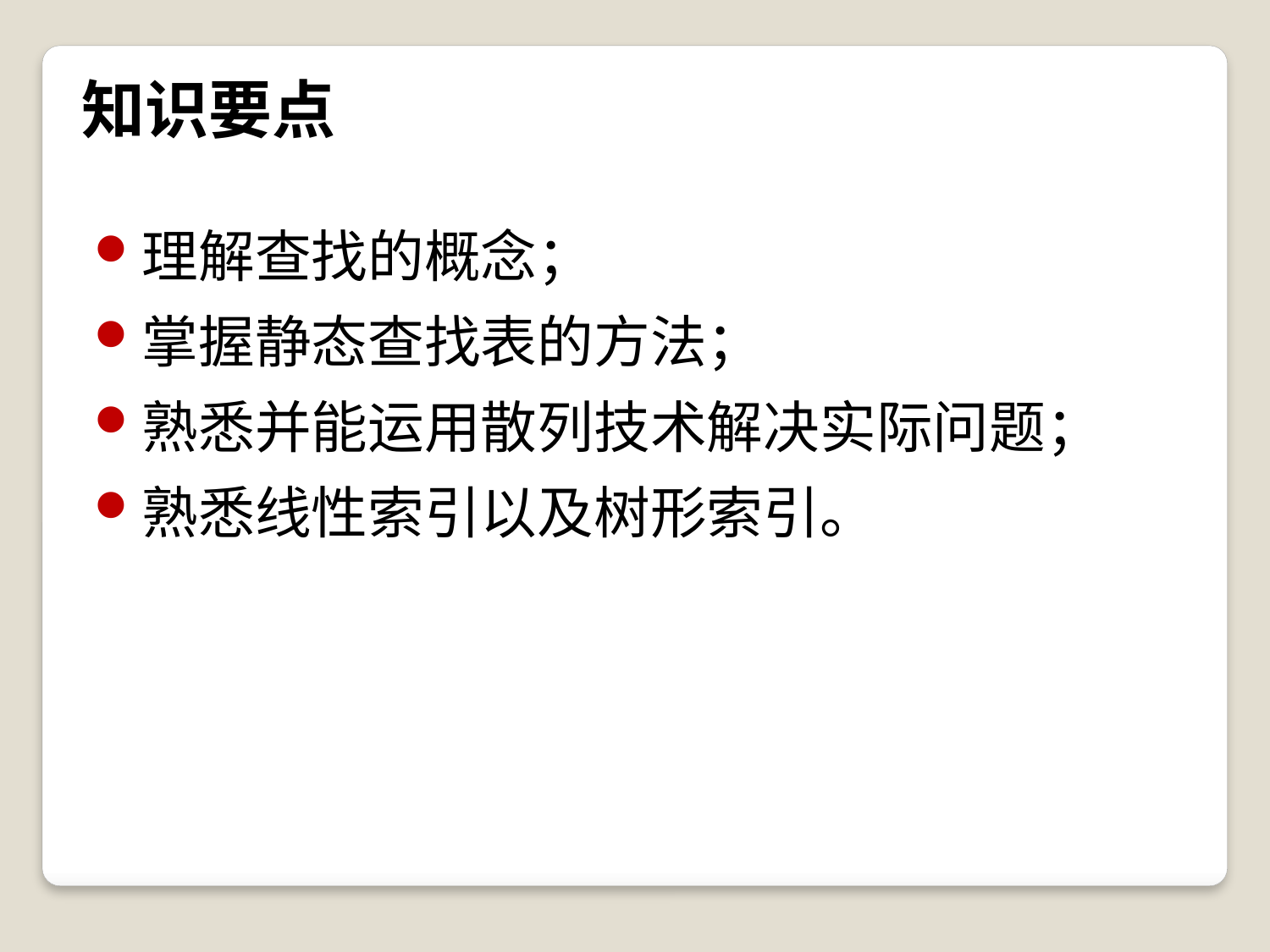

# 知识要点
理解查找的概念；
掌握静态查找表的方法；
熟悉并能运用散列技术解决实际问题；
熟悉线性索引以及树形索引。